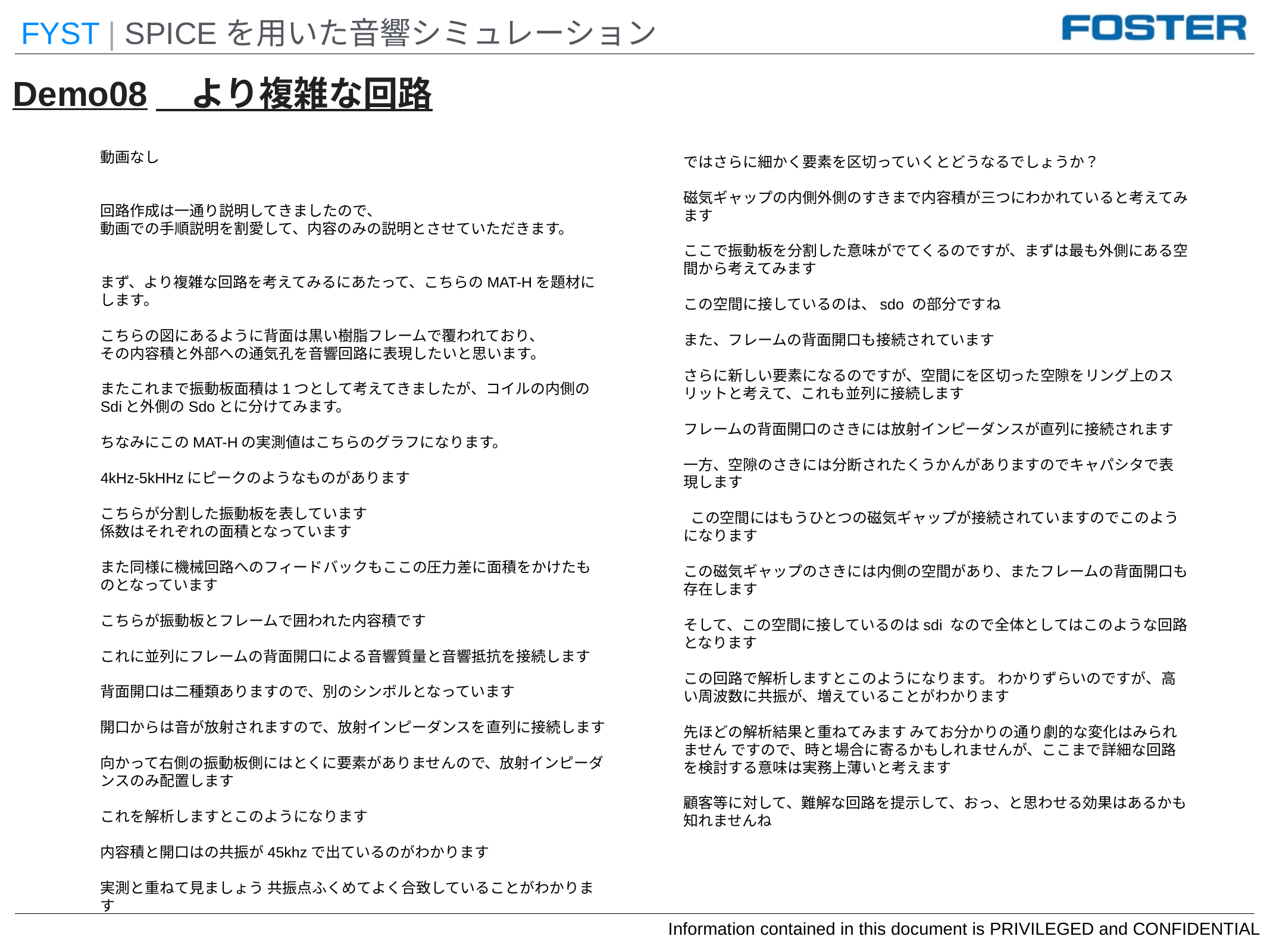

FYST | SPICEを用いた音響シミュレーション
Demo08　より複雑な回路
動画なし

回路作成は一通り説明してきましたので、
動画での手順説明を割愛して、内容のみの説明とさせていただきます。

まず、より複雑な回路を考えてみるにあたって、こちらのMAT-Hを題材にします。

こちらの図にあるように背面は黒い樹脂フレームで覆われており、
その内容積と外部への通気孔を音響回路に表現したいと思います。

またこれまで振動板面積は1つとして考えてきましたが、コイルの内側のSdiと外側のSdoとに分けてみます。

ちなみにこのMAT-Hの実測値はこちらのグラフになります。

4kHz-5kHHzにピークのようなものがあります

こちらが分割した振動板を表しています
係数はそれぞれの面積となっています

また同様に機械回路へのフィードバックもここの圧力差に面積をかけたものとなっています

こちらが振動板とフレームで囲われた内容積です

これに並列にフレームの背面開口による音響質量と音響抵抗を接続します

背面開口は二種類ありますので、別のシンボルとなっています

開口からは音が放射されますので、放射インピーダンスを直列に接続します

向かって右側の振動板側にはとくに要素がありませんので、放射インピーダンスのみ配置します

これを解析しますとこのようになります

内容積と開口はの共振が45khzで出ているのがわかります

実測と重ねて見ましょう 共振点ふくめてよく合致していることがわかります

ではさらに細かく要素を区切っていくとどうなるでしょうか？

磁気ギャップの内側外側のすきまで内容積が三つにわかれていると考えてみます

ここで振動板を分割した意味がでてくるのですが、まずは最も外側にある空間から考えてみます

この空間に接しているのは、sdo の部分ですね

また、フレームの背面開口も接続されています

さらに新しい要素になるのですが、空間にを区切った空隙をリング上のスリットと考えて、これも並列に接続します

フレームの背面開口のさきには放射インピーダンスが直列に接続されます

一方、空隙のさきには分断されたくうかんがありますのでキャパシタで表現します

 この空間にはもうひとつの磁気ギャップが接続されていますのでこのようになります

この磁気ギャップのさきには内側の空間があり、またフレームの背面開口も存在します

そして、この空間に接しているのはsdi なので全体としてはこのような回路となります

この回路で解析しますとこのようになります。 わかりずらいのですが、高い周波数に共振が、増えていることがわかります

先ほどの解析結果と重ねてみます みてお分かりの通り劇的な変化はみられません ですので、時と場合に寄るかもしれませんが、ここまで詳細な回路を検討する意味は実務上薄いと考えます

顧客等に対して、難解な回路を提示して、おっ、と思わせる効果はあるかも知れませんね